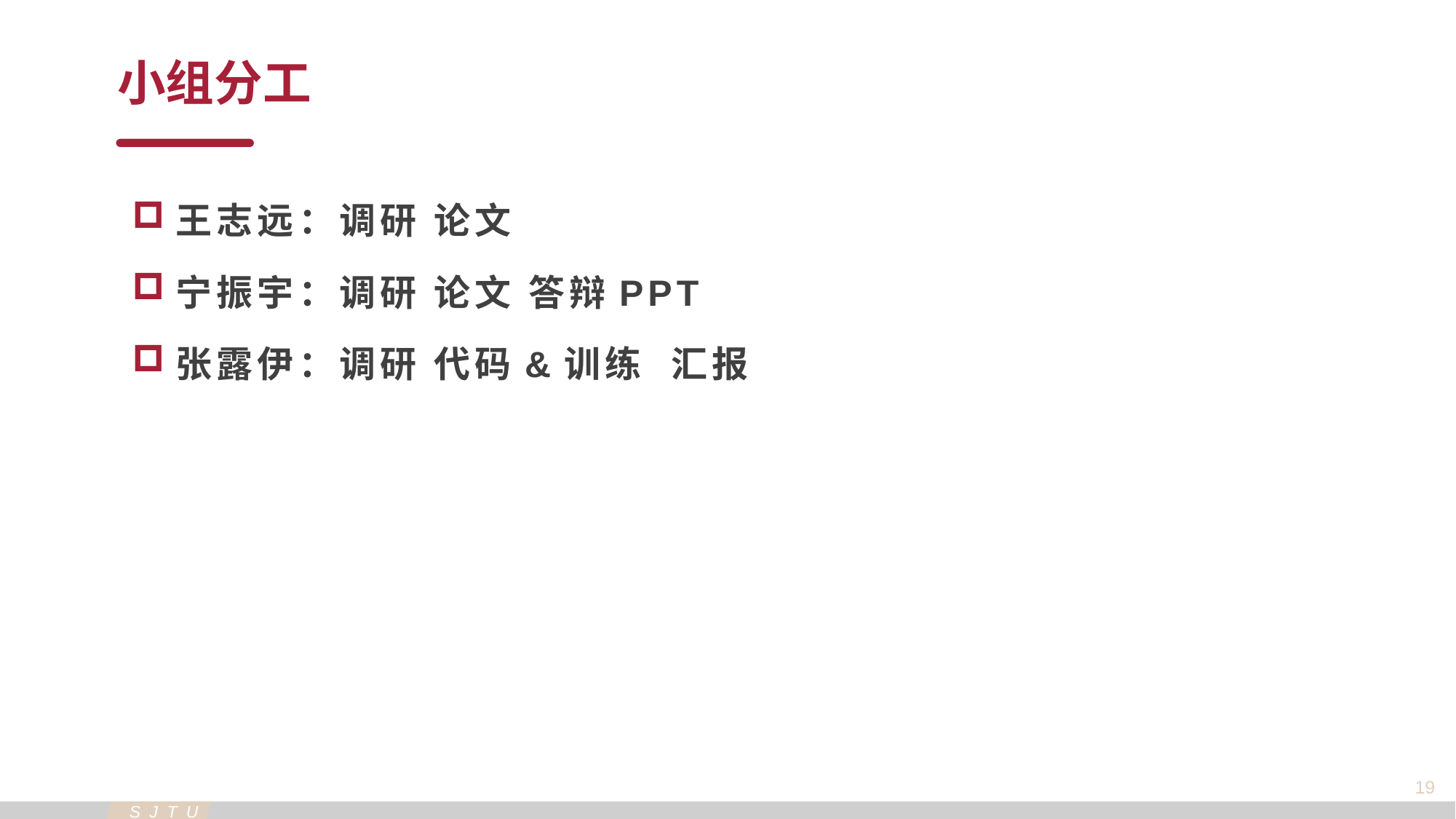

小组分工
王志远：调研 论文
宁振宇：调研 论文 答辩PPT
张露伊：调研 代码&训练  汇报

19